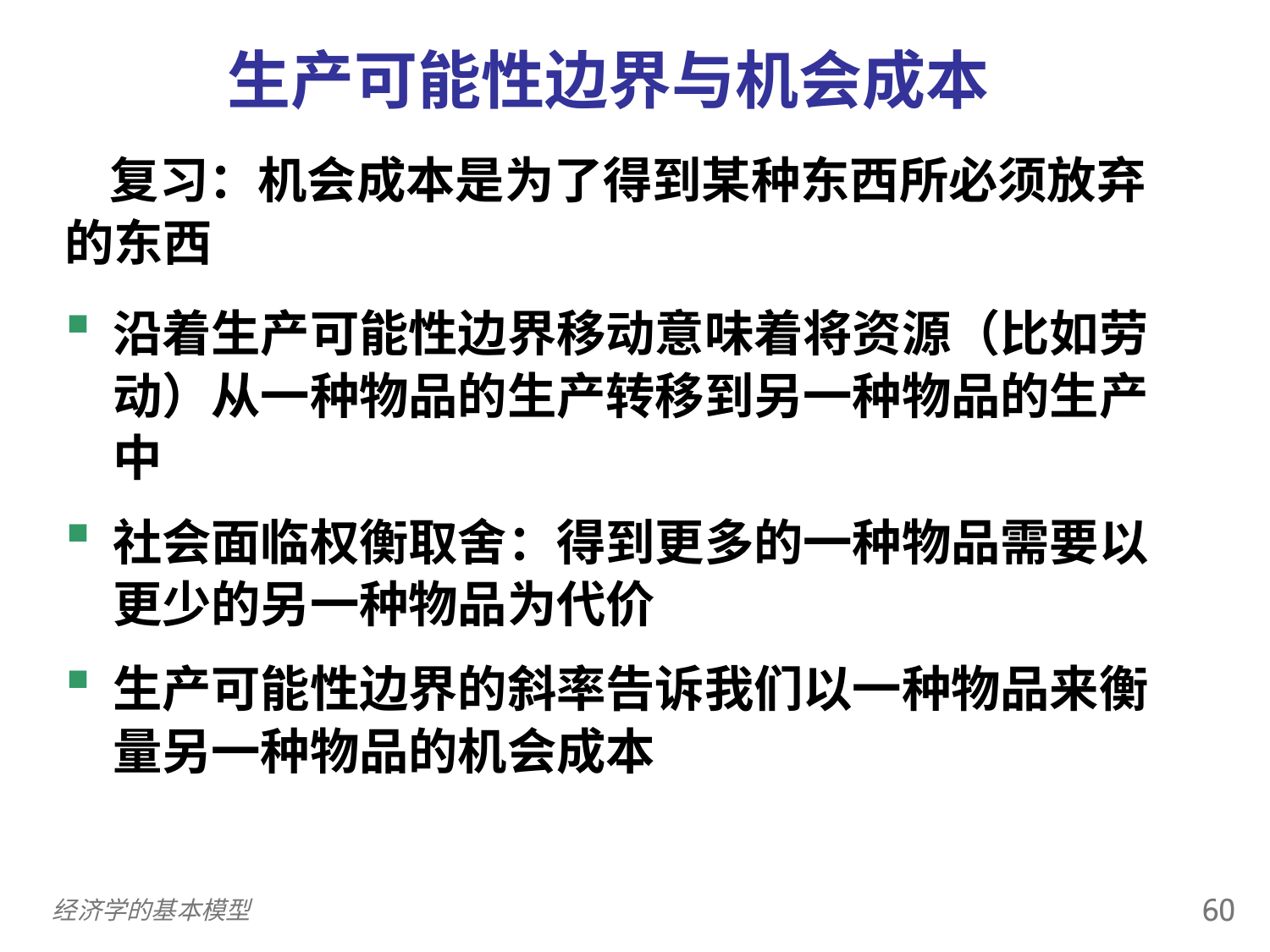

生产可能性边界与机会成本
   复习：机会成本是为了得到某种东西所必须放弃的东西
沿着生产可能性边界移动意味着将资源（比如劳动）从一种物品的生产转移到另一种物品的生产中
社会面临权衡取舍：得到更多的一种物品需要以更少的另一种物品为代价
生产可能性边界的斜率告诉我们以一种物品来衡量另一种物品的机会成本
60
经济学的基本模型